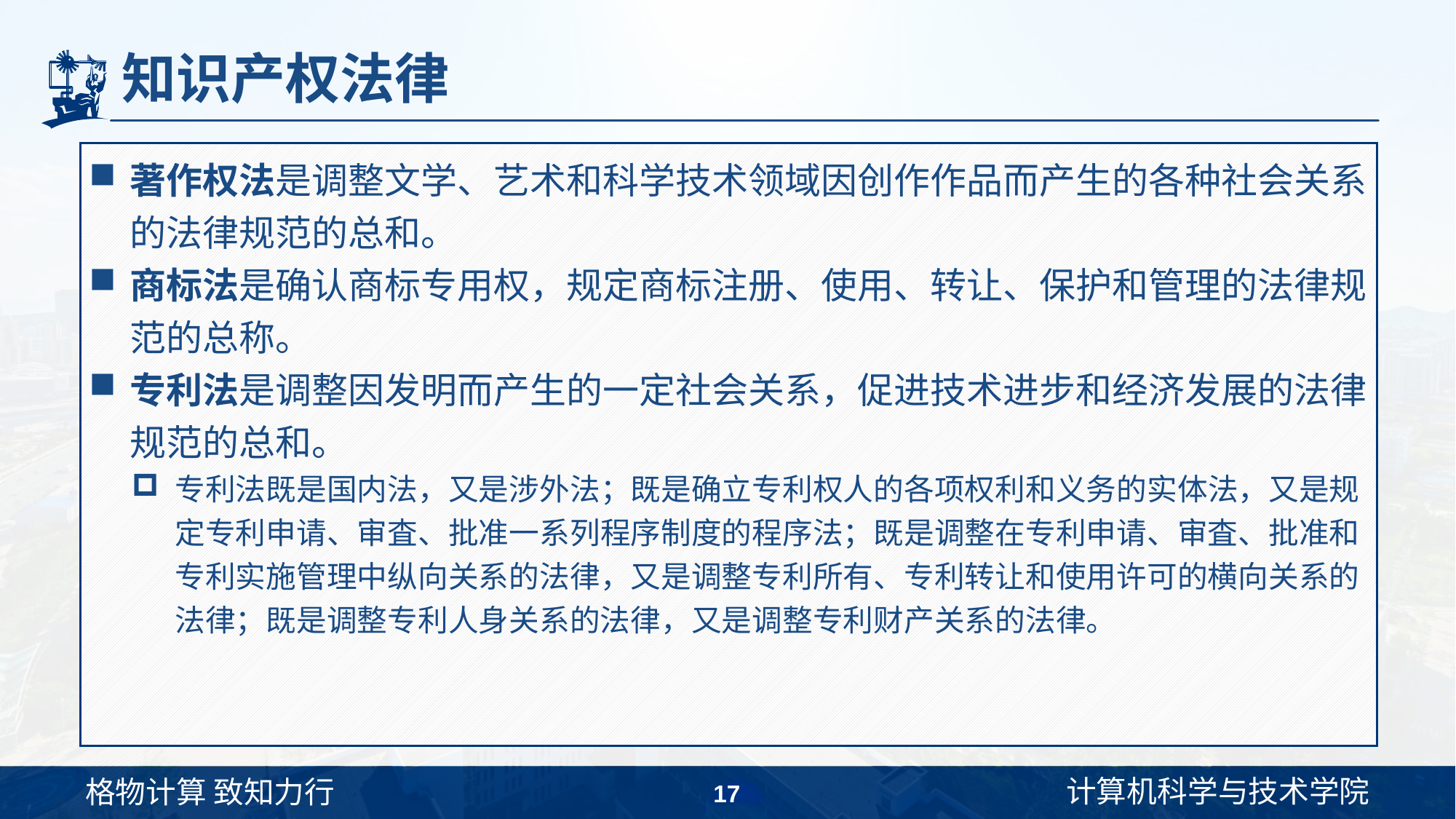

# 知识产权法律
著作权法是调整文学、艺术和科学技术领域因创作作品而产生的各种社会关系的法律规范的总和。
商标法是确认商标专用权，规定商标注册、使用、转让、保护和管理的法律规范的总称。
专利法是调整因发明而产生的一定社会关系，促进技术进步和经济发展的法律规范的总和。
专利法既是国内法，又是涉外法；既是确立专利权人的各项权利和义务的实体法，又是规定专利申请、审査、批准一系列程序制度的程序法；既是调整在专利申请、审査、批准和专利实施管理中纵向关系的法律，又是调整专利所有、专利转让和使用许可的横向关系的法律；既是调整专利人身关系的法律，又是调整专利财产关系的法律。
17